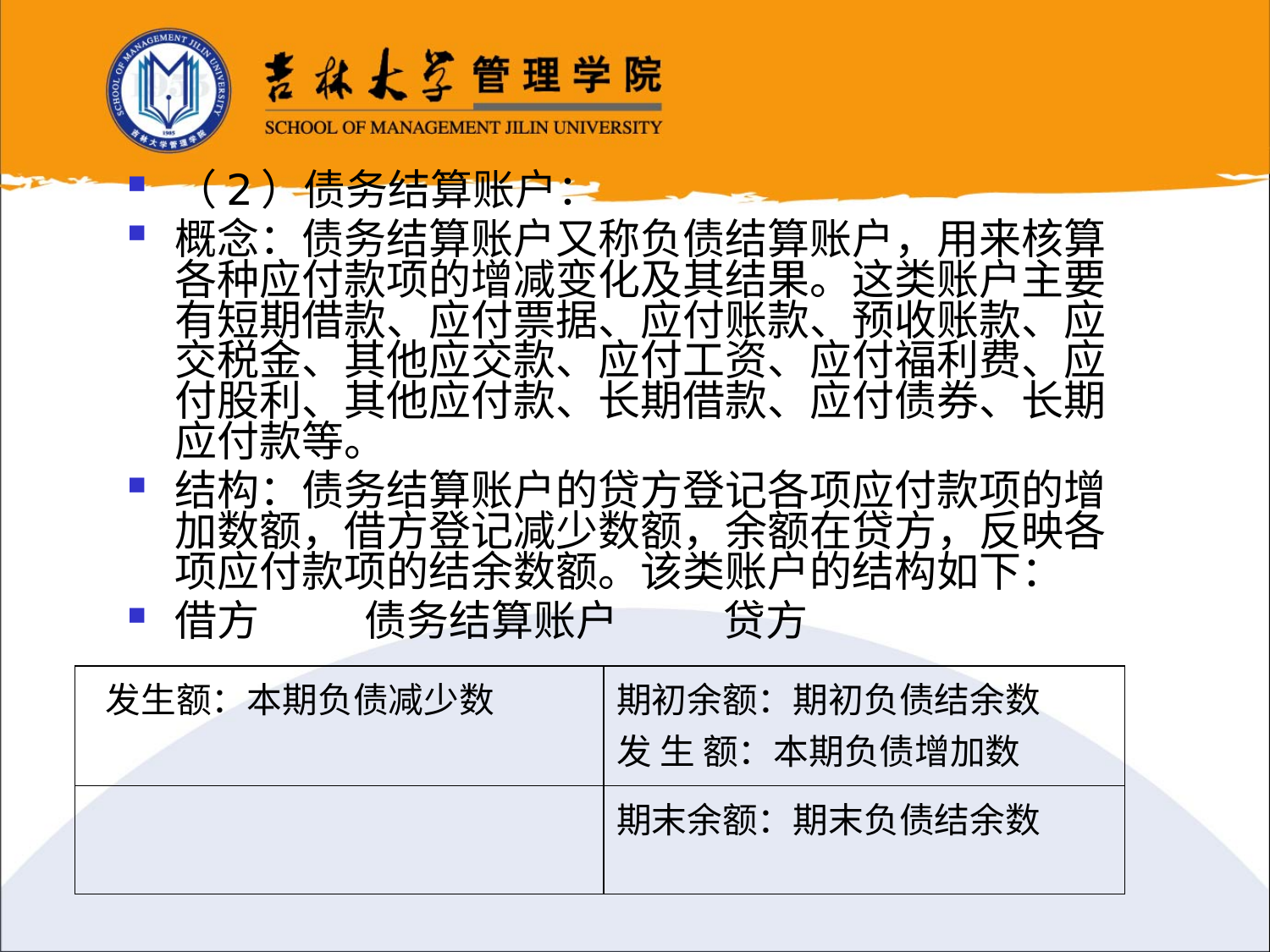

（2）债务结算账户：
概念：债务结算账户又称负债结算账户，用来核算各种应付款项的增减变化及其结果。这类账户主要有短期借款、应付票据、应付账款、预收账款、应交税金、其他应交款、应付工资、应付福利费、应付股利、其他应付款、长期借款、应付债券、长期应付款等。
结构：债务结算账户的贷方登记各项应付款项的增加数额，借方登记减少数额，余额在贷方，反映各项应付款项的结余数额。该类账户的结构如下：
借方           债务结算账户           贷方
| 发生额：本期负债减少数 | 期初余额：期初负债结余数 发 生 额：本期负债增加数 |
| --- | --- |
|  | 期末余额：期末负债结余数 |
96